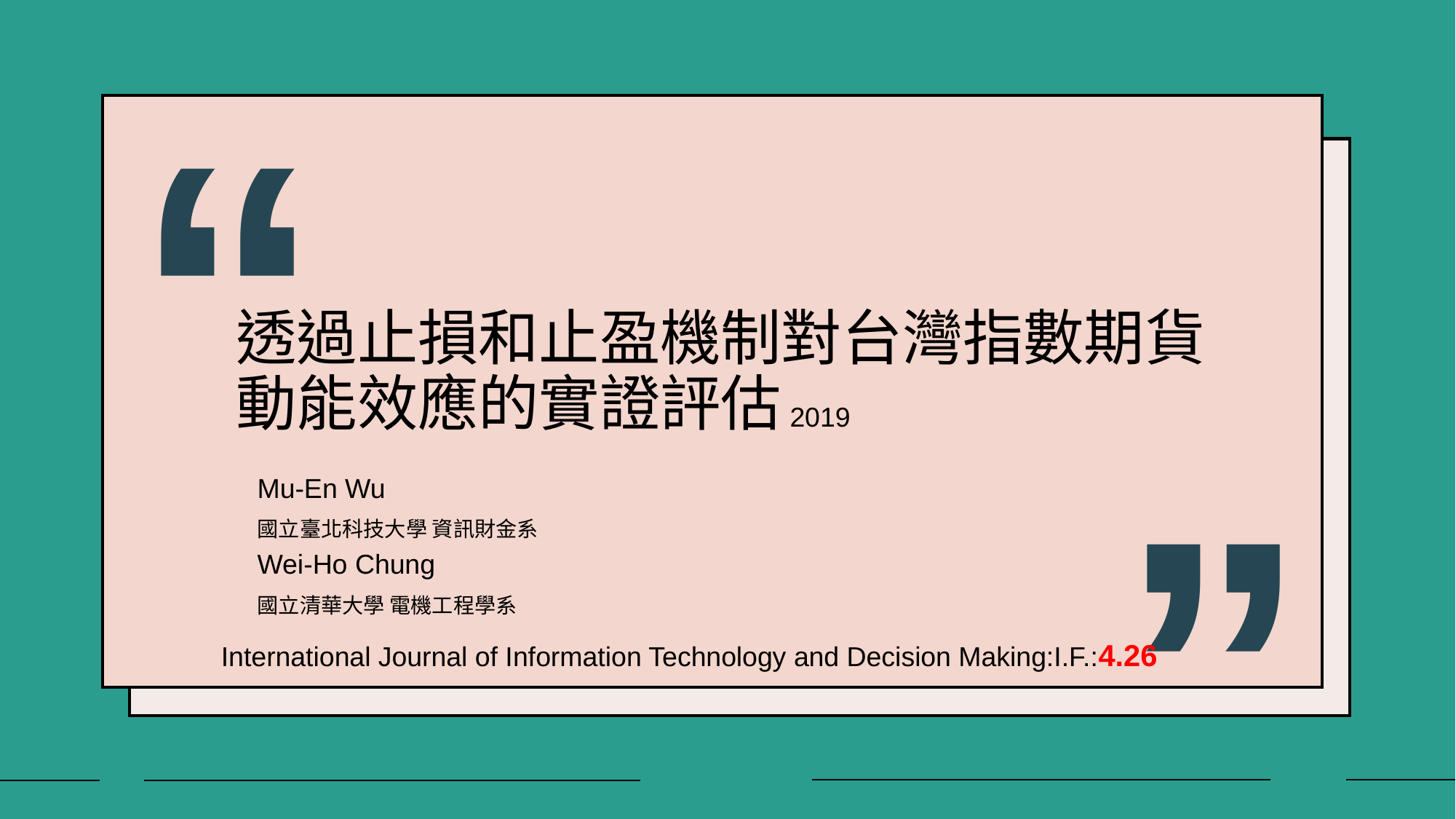

“
# 透過止損和止盈機制對台灣指數期貨動能效應的實證評估
2019
Mu-En Wu
國立臺北科技大學 資訊財金系
Wei-Ho Chung
國立清華大學 電機工程學系
”
International Journal of Information Technology and Decision Making:I.F.:4.26